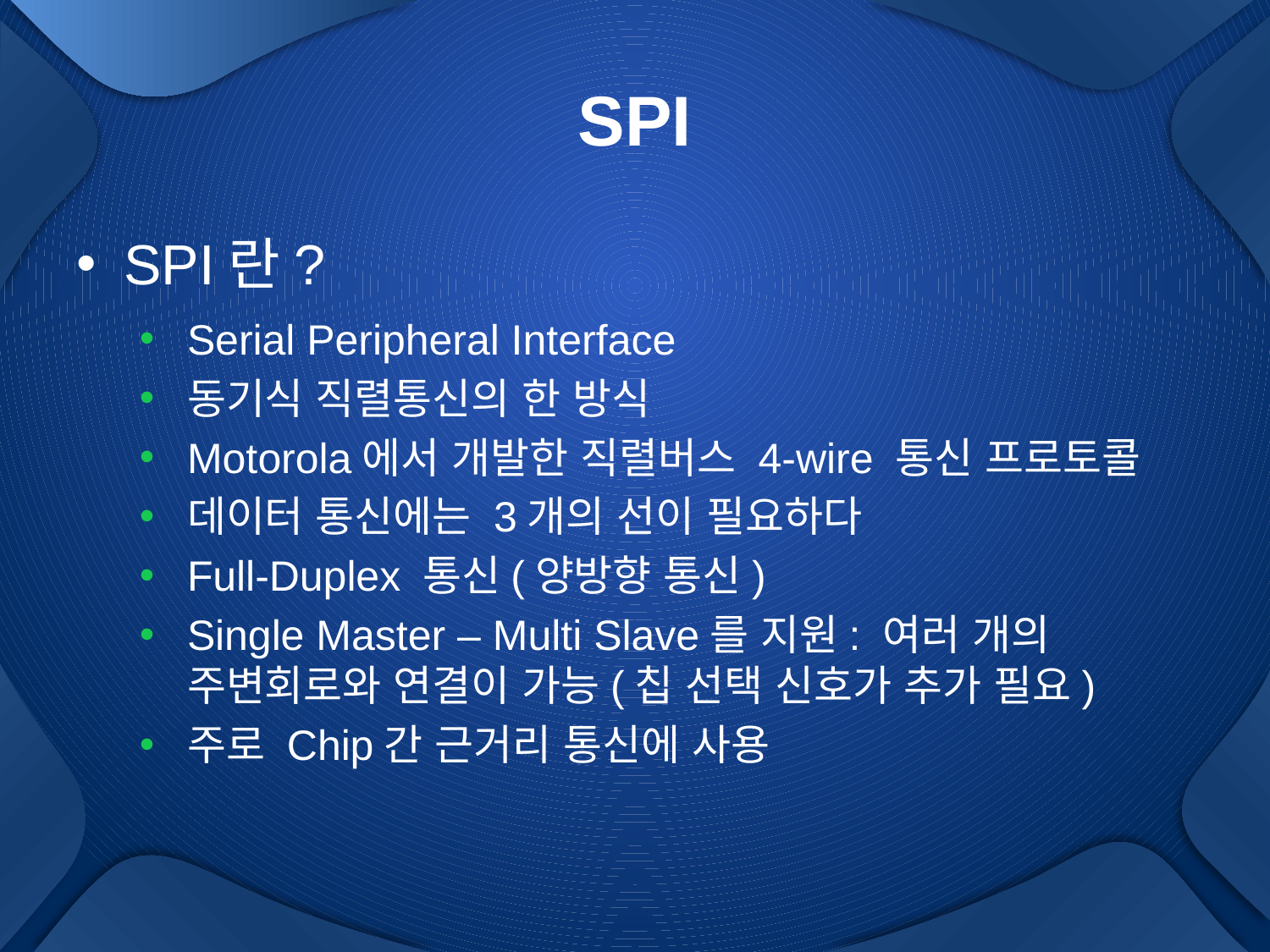

# SPI
SPI란?
Serial Peripheral Interface
동기식 직렬통신의 한 방식
Motorola에서 개발한 직렬버스 4-wire 통신 프로토콜
데이터 통신에는 3개의 선이 필요하다
Full-Duplex 통신(양방향 통신)
Single Master – Multi Slave를 지원: 여러 개의 주변회로와 연결이 가능(칩 선택 신호가 추가 필요)
주로 Chip간 근거리 통신에 사용